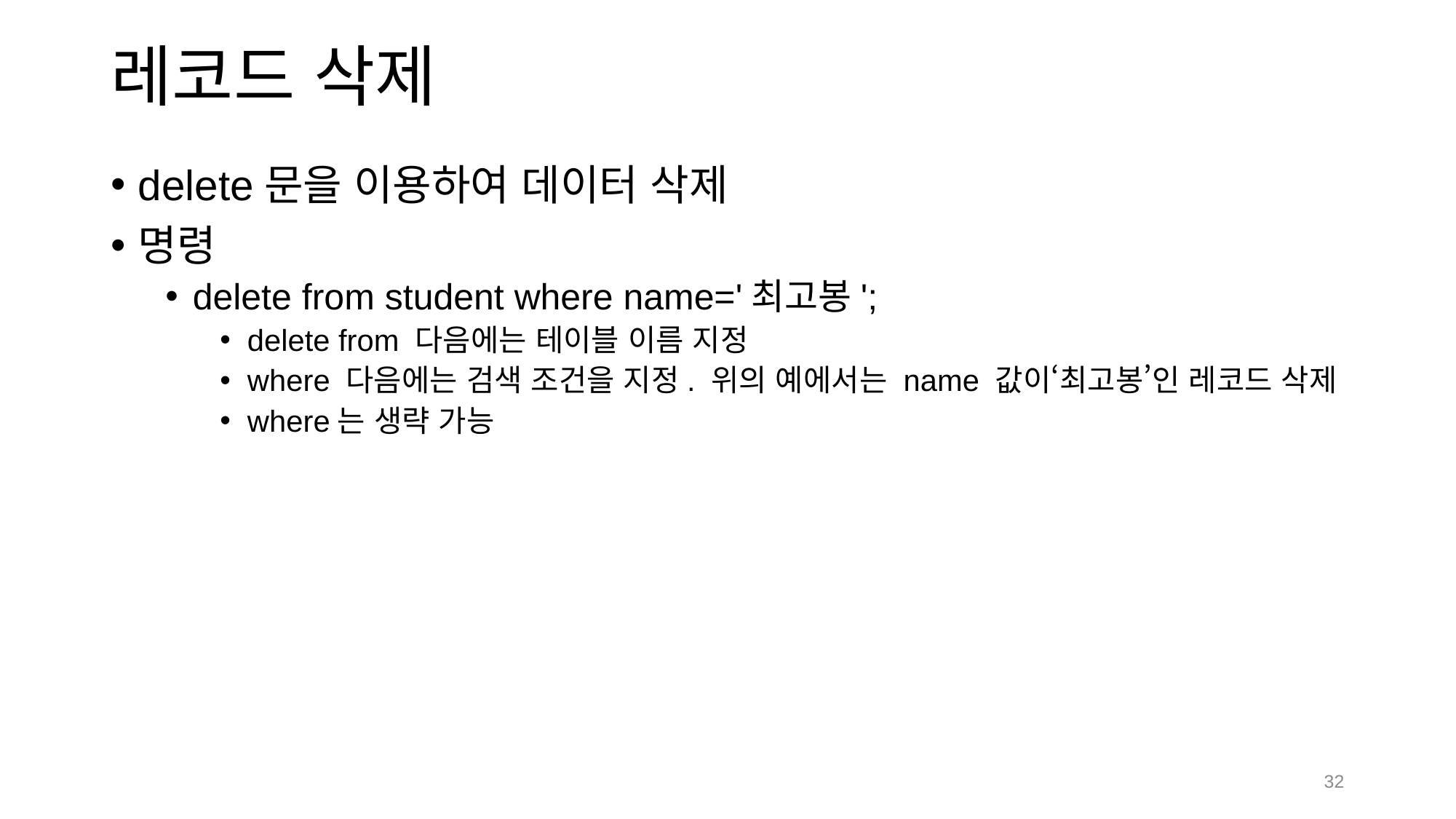

# 레코드 삭제
delete문을 이용하여 데이터 삭제
명령
delete from student where name='최고봉';
delete from 다음에는 테이블 이름 지정
where 다음에는 검색 조건을 지정. 위의 예에서는 name 값이‘최고봉’인 레코드 삭제
where는 생략 가능
32